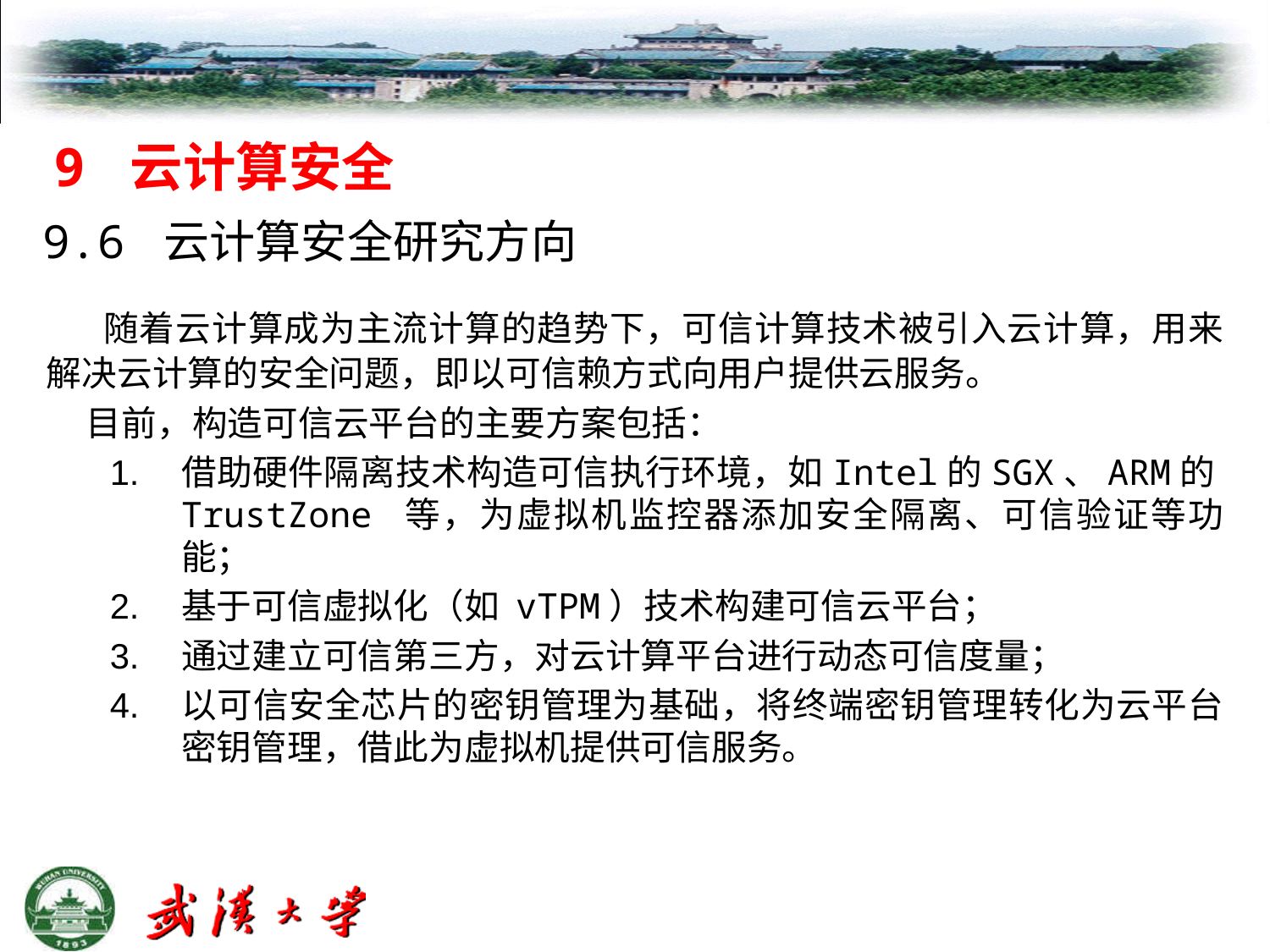

9 云计算安全
9.6 云计算安全研究方向
    随着云计算成为主流计算的趋势下，可信计算技术被引入云计算，用来解决云计算的安全问题，即以可信赖方式向用户提供云服务。
    目前，构造可信云平台的主要方案包括：
借助硬件隔离技术构造可信执行环境，如Intel的SGX、ARM的TrustZone 等，为虚拟机监控器添加安全隔离、可信验证等功能；
基于可信虚拟化（如 vTPM）技术构建可信云平台；
通过建立可信第三方，对云计算平台进行动态可信度量；
以可信安全芯片的密钥管理为基础，将终端密钥管理转化为云平台密钥管理，借此为虚拟机提供可信服务。